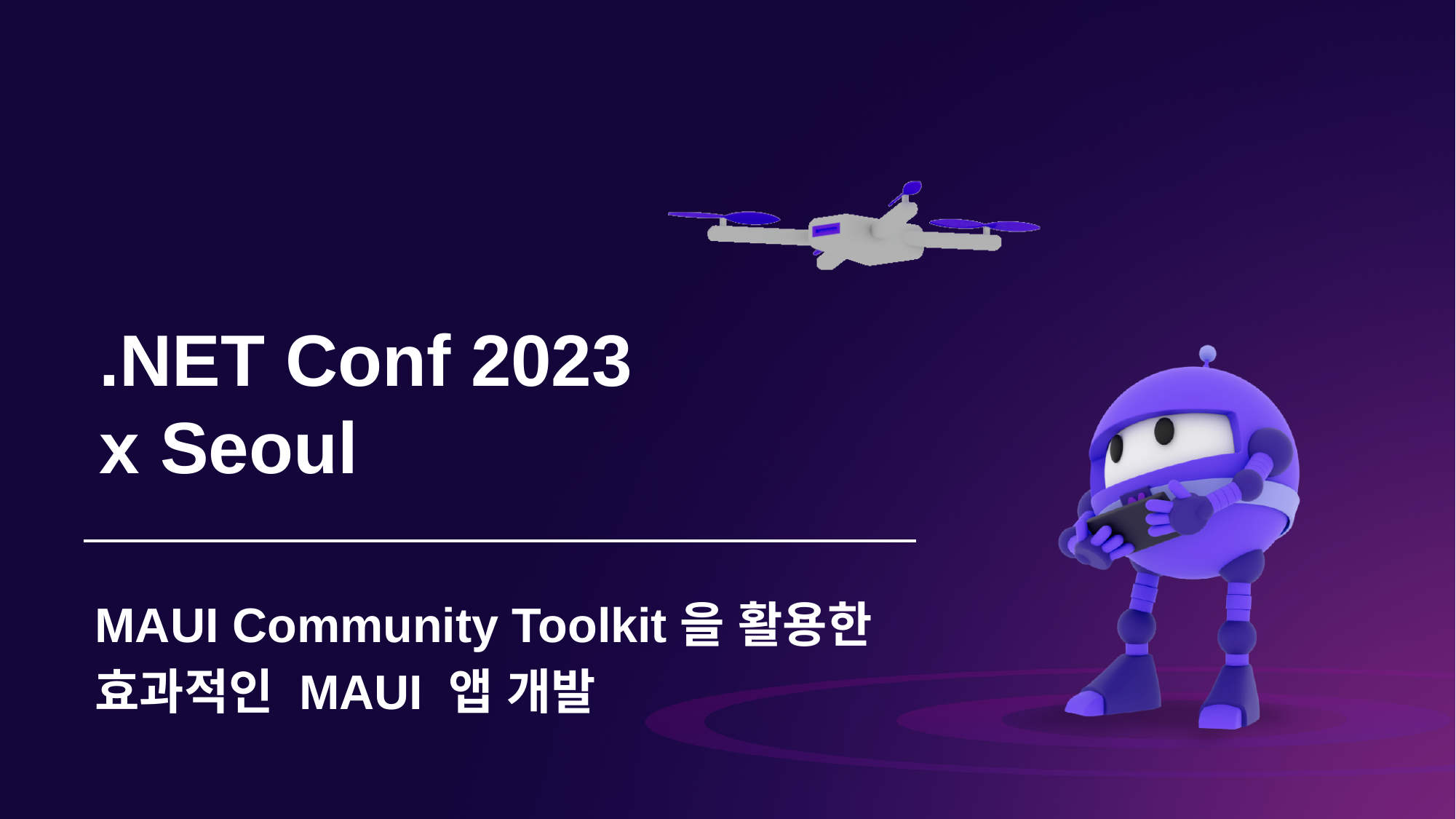

MAUI Community Toolkit을 활용한
효과적인 MAUI 앱 개발